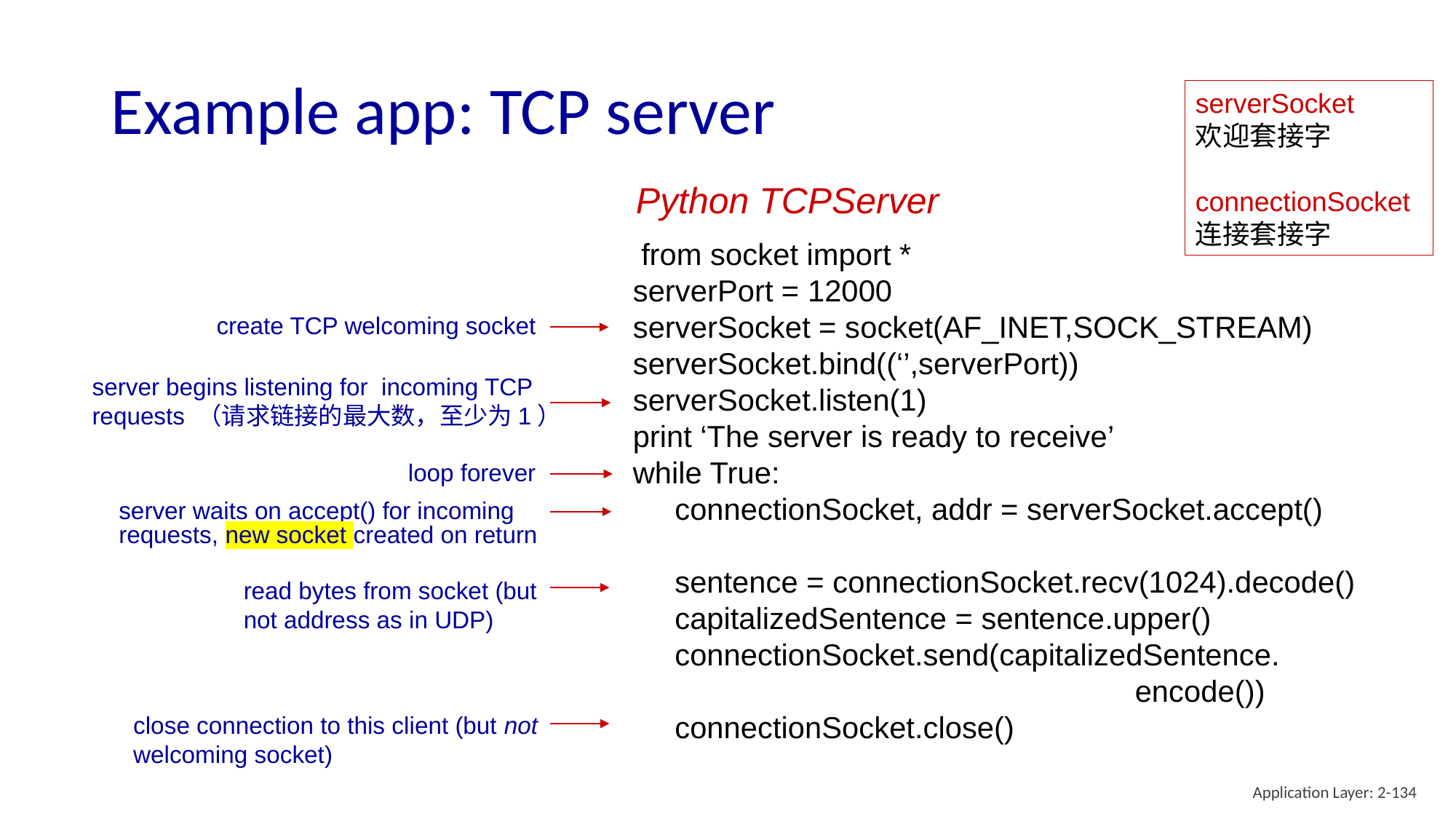

# Example app: TCP server
serverSocket
欢迎套接字

connectionSocket
连接套接字
Python TCPServer
 from socket import *
serverPort = 12000
serverSocket = socket(AF_INET,SOCK_STREAM)
serverSocket.bind((‘’,serverPort))
serverSocket.listen(1)
print ‘The server is ready to receive’
while True:
     connectionSocket, addr = serverSocket.accept()

     sentence = connectionSocket.recv(1024).decode()
     capitalizedSentence = sentence.upper()
     connectionSocket.send(capitalizedSentence.
                                                            encode())
     connectionSocket.close()
create TCP welcoming socket
server begins listening for  incoming TCP requests （请求链接的最大数，至少为1）
loop forever
server waits on accept() for incoming requests, new socket created on return
read bytes from socket (but not address as in UDP)
close connection to this client (but not welcoming socket)
Application Layer: 2-134